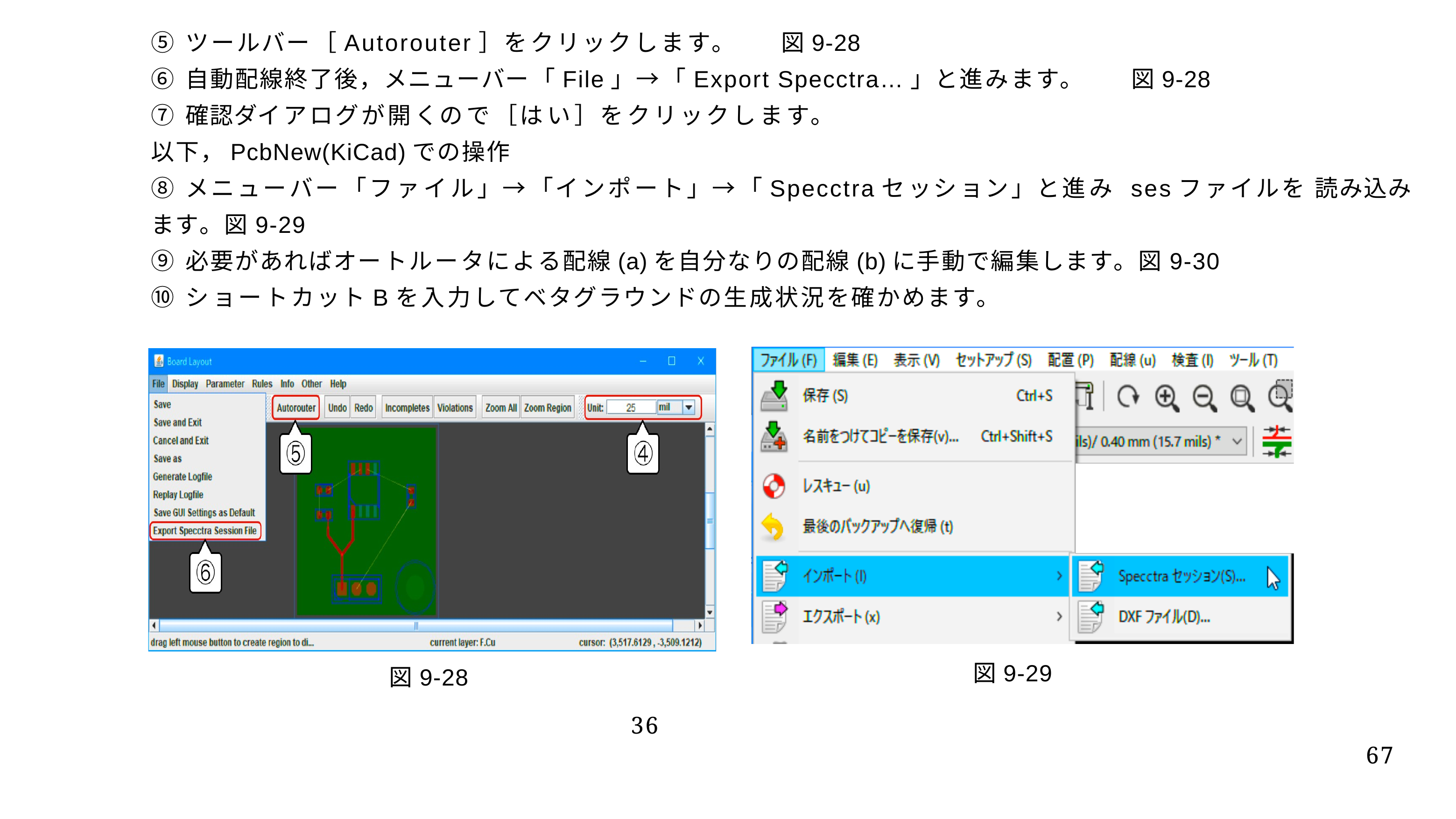

⑤ ツールバー［Autorouter］をクリックします。	図9-28
⑥ 自動配線終了後，メニューバー「File」→「Export Specctra…」と進みます。	図9-28
⑦ 確認ダイアログが開くので［はい］をクリックします。
以下，PcbNew(KiCad)での操作
⑧ メニューバー「ファイル」→「インポート」→「Specctraセッション」と進み sesファイルを 読み込みます。図9-29
⑨ 必要があればオートルータによる配線(a)を自分なりの配線(b)に手動で編集します。図9-30
⑩ ショートカットBを入力してベタグラウンドの生成状況を確かめます。

図9-29

図9-28
36
67